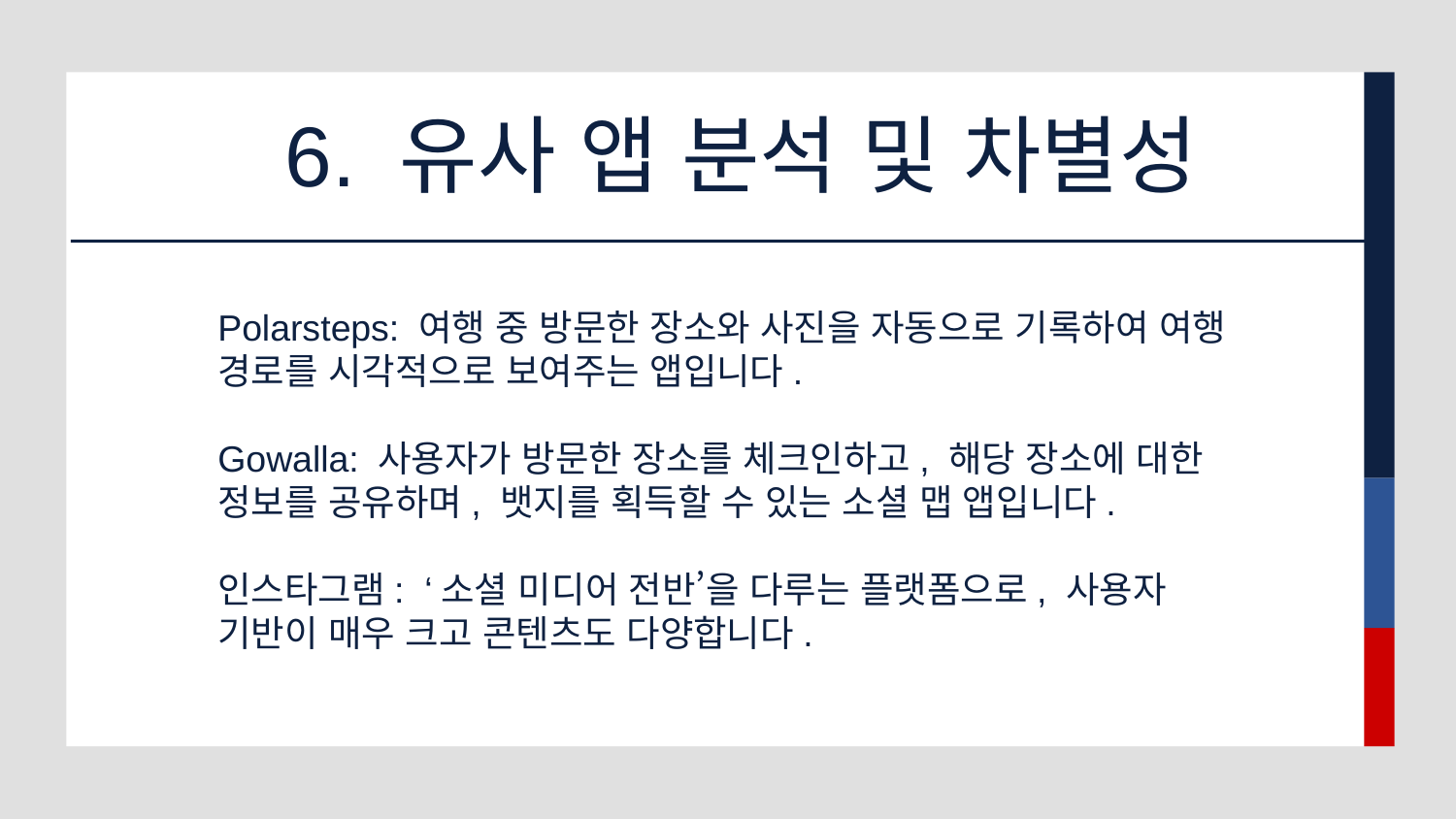

# 6. 유사 앱 분석 및 차별성
Polarsteps: 여행 중 방문한 장소와 사진을 자동으로 기록하여 여행 경로를 시각적으로 보여주는 앱입니다.

Gowalla: 사용자가 방문한 장소를 체크인하고, 해당 장소에 대한 정보를 공유하며, 뱃지를 획득할 수 있는 소셜 맵 앱입니다.

인스타그램:  ‘소셜 미디어 전반’을 다루는 플랫폼으로, 사용자 기반이 매우 크고 콘텐츠도 다양합니다.